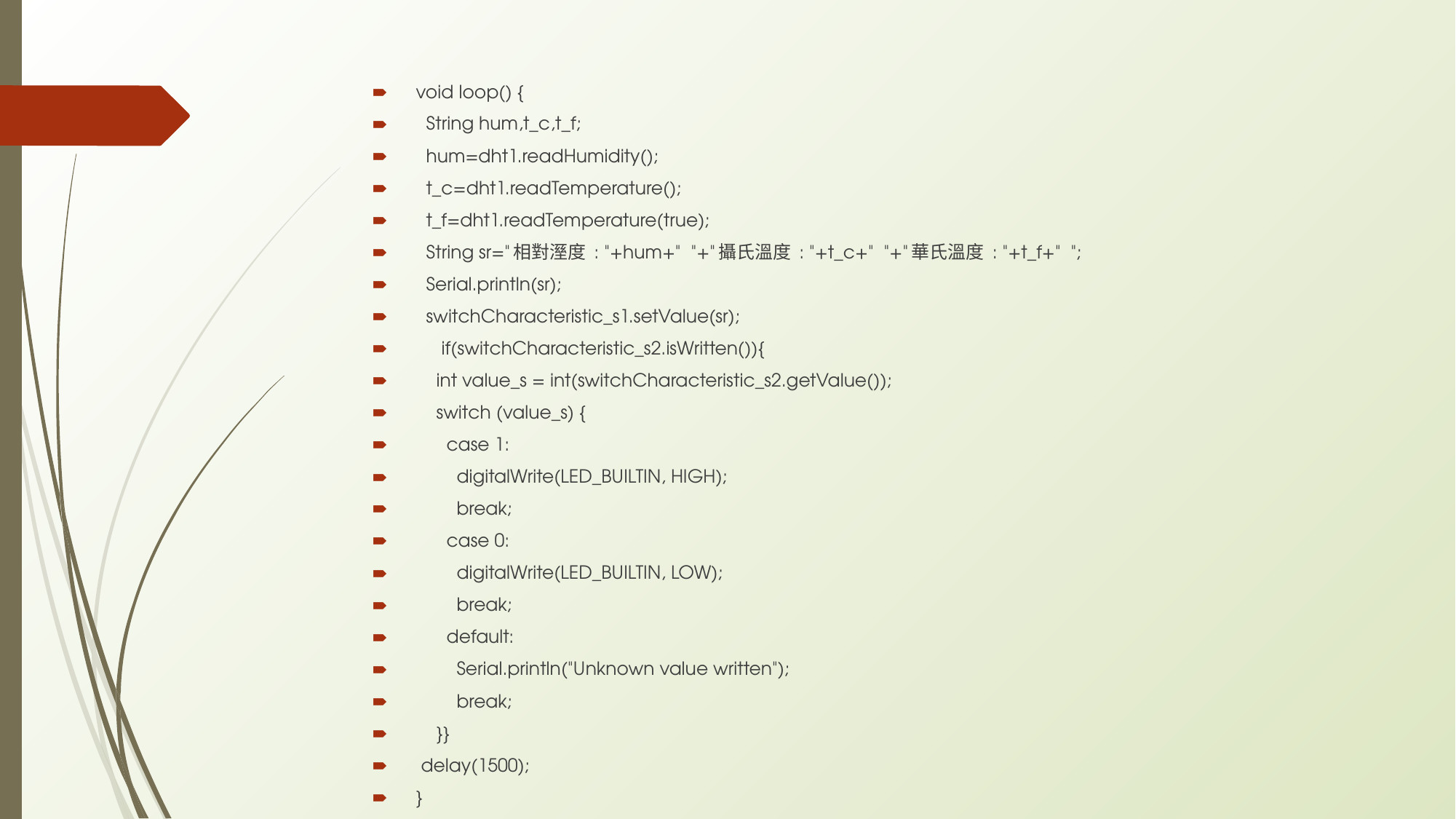

void loop() {
  String hum,t_c,t_f;
  hum=dht1.readHumidity();
  t_c=dht1.readTemperature();
  t_f=dht1.readTemperature(true);
  String sr="相對溼度 : "+hum+"  "+"攝氏溫度 : "+t_c+"  "+"華氏溫度 : "+t_f+"  ";
  Serial.println(sr);
  switchCharacteristic_s1.setValue(sr);
     if(switchCharacteristic_s2.isWritten()){
    int value_s = int(switchCharacteristic_s2.getValue());
    switch (value_s) {
      case 1:
        digitalWrite(LED_BUILTIN, HIGH);
        break;
      case 0:
        digitalWrite(LED_BUILTIN, LOW);
        break;
      default:
        Serial.println("Unknown value written");
        break;
    }}
 delay(1500);
}